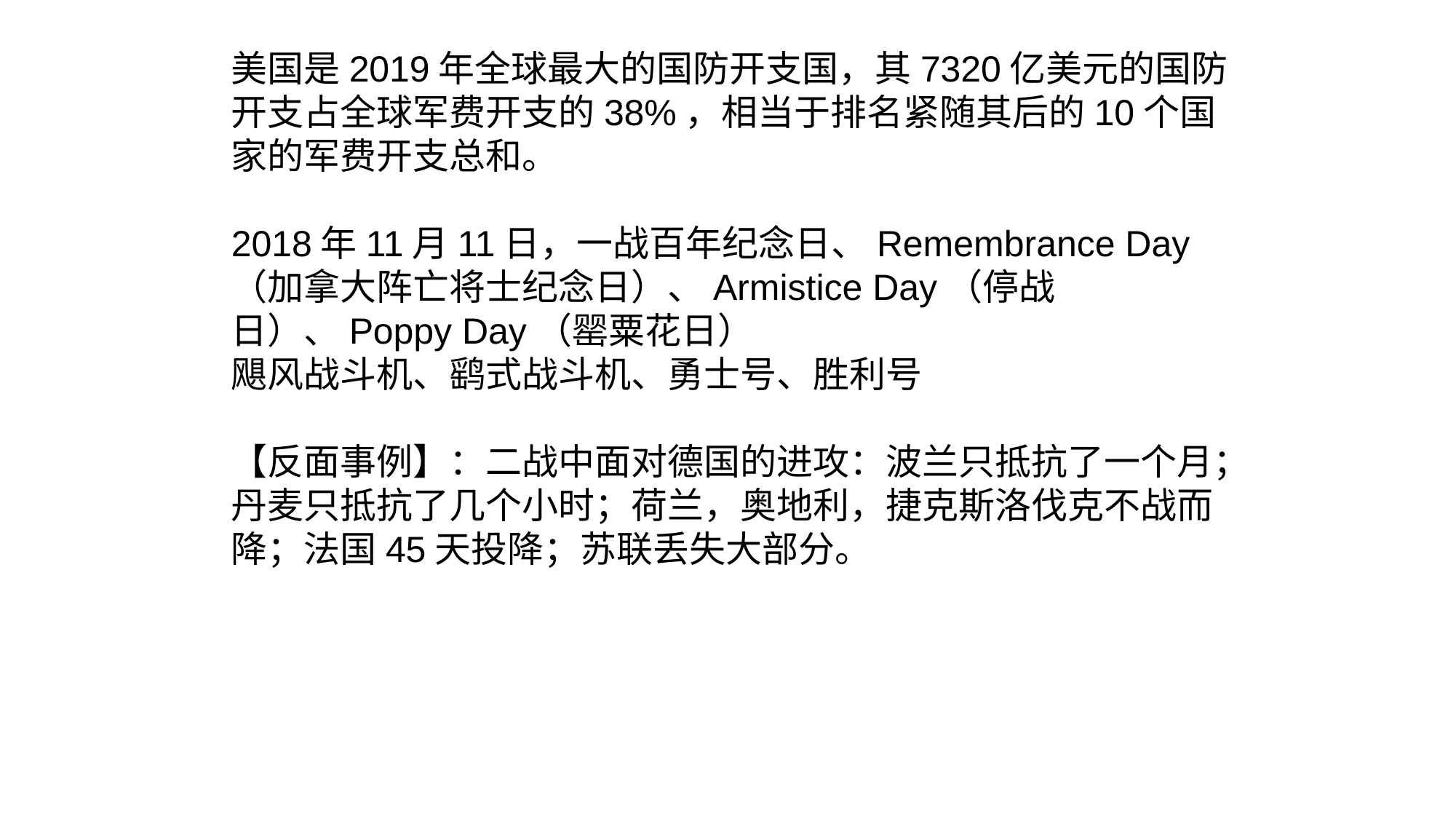

美国是2019年全球最大的国防开支国，其7320亿美元的国防开支占全球军费开支的38%，相当于排名紧随其后的10个国家的军费开支总和。

2018年11月11日，一战百年纪念日、Remembrance Day（加拿大阵亡将士纪念日）、Armistice Day（停战日）、Poppy Day（罂粟花日）
飓风战斗机、鹞式战斗机、勇士号、胜利号

【反面事例】：二战中面对德国的进攻：波兰只抵抗了一个月；丹麦只抵抗了几个小时；荷兰，奥地利，捷克斯洛伐克不战而降；法国45天投降；苏联丢失大部分。